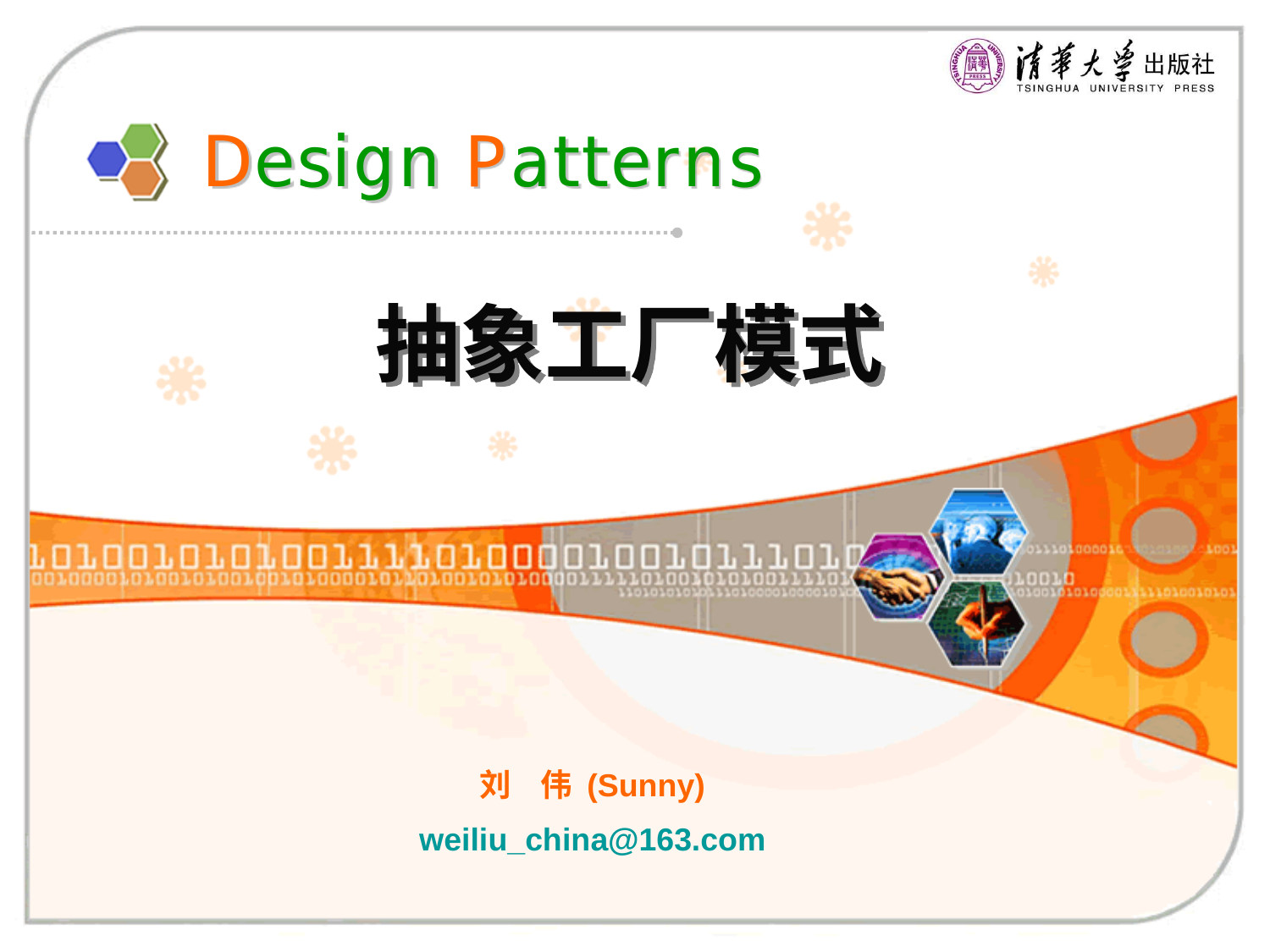

# Design Patterns
抽象工厂模式
刘    伟 (Sunny)
weiliu_china@163.com